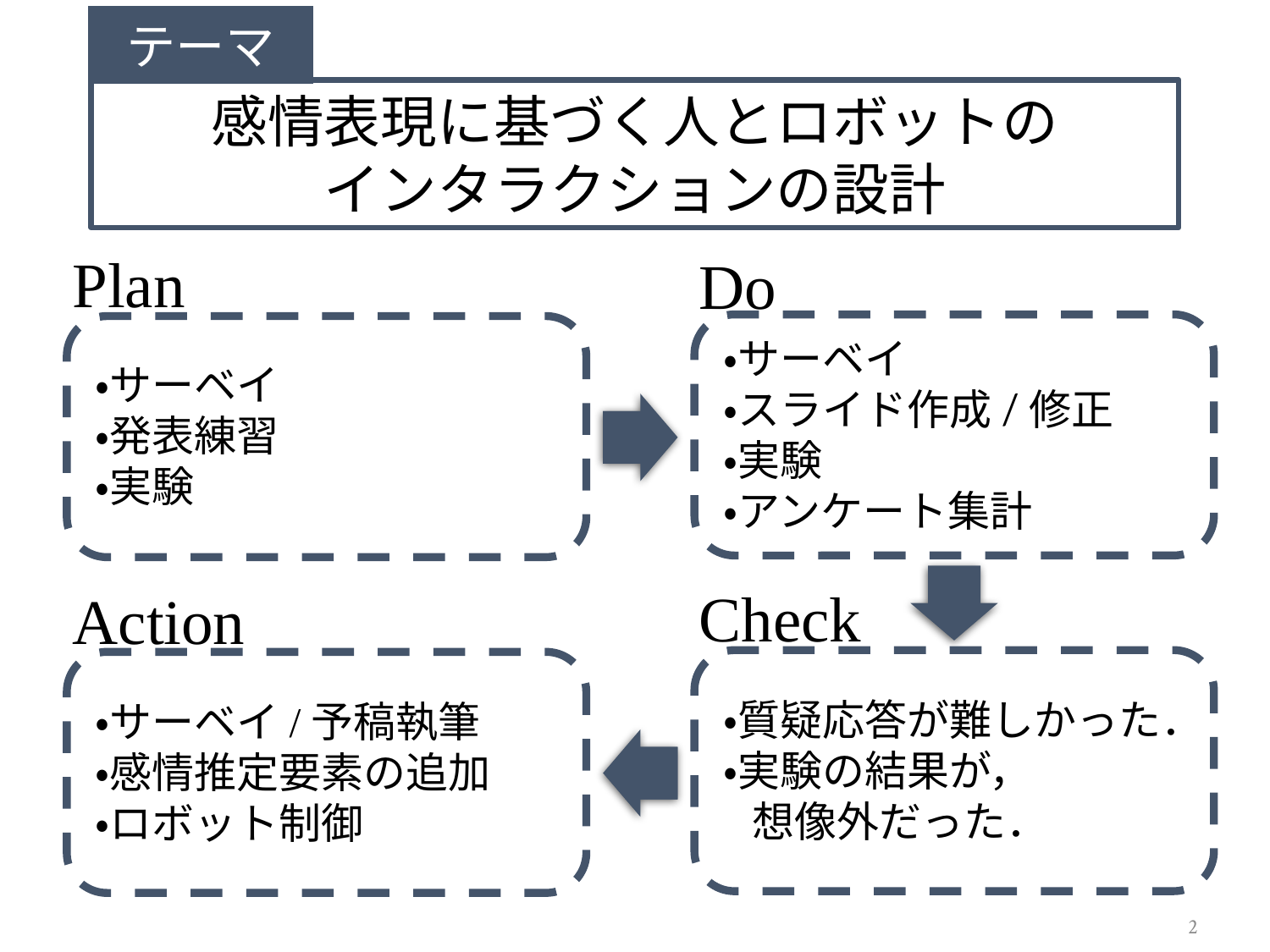

テーマ
感情表現に基づく人とロボットの
インタラクションの設計
Plan
20211112_akashi.pptx20211112_akashi.pptx
Do
20211112_akashi.pptx20211112_akashi.pptx
・サーベイ
・スライド作成/修正
・実験
・アンケート集計
・サーベイ
・発表練習
・実験

Check
Action
20211112_akashi.pptx20211112_akashi.pptx

・質疑応答が難しかった．
・実験の結果が，
  想像外だった．
・サーベイ/予稿執筆
・感情推定要素の追加
・ロボット制御

2